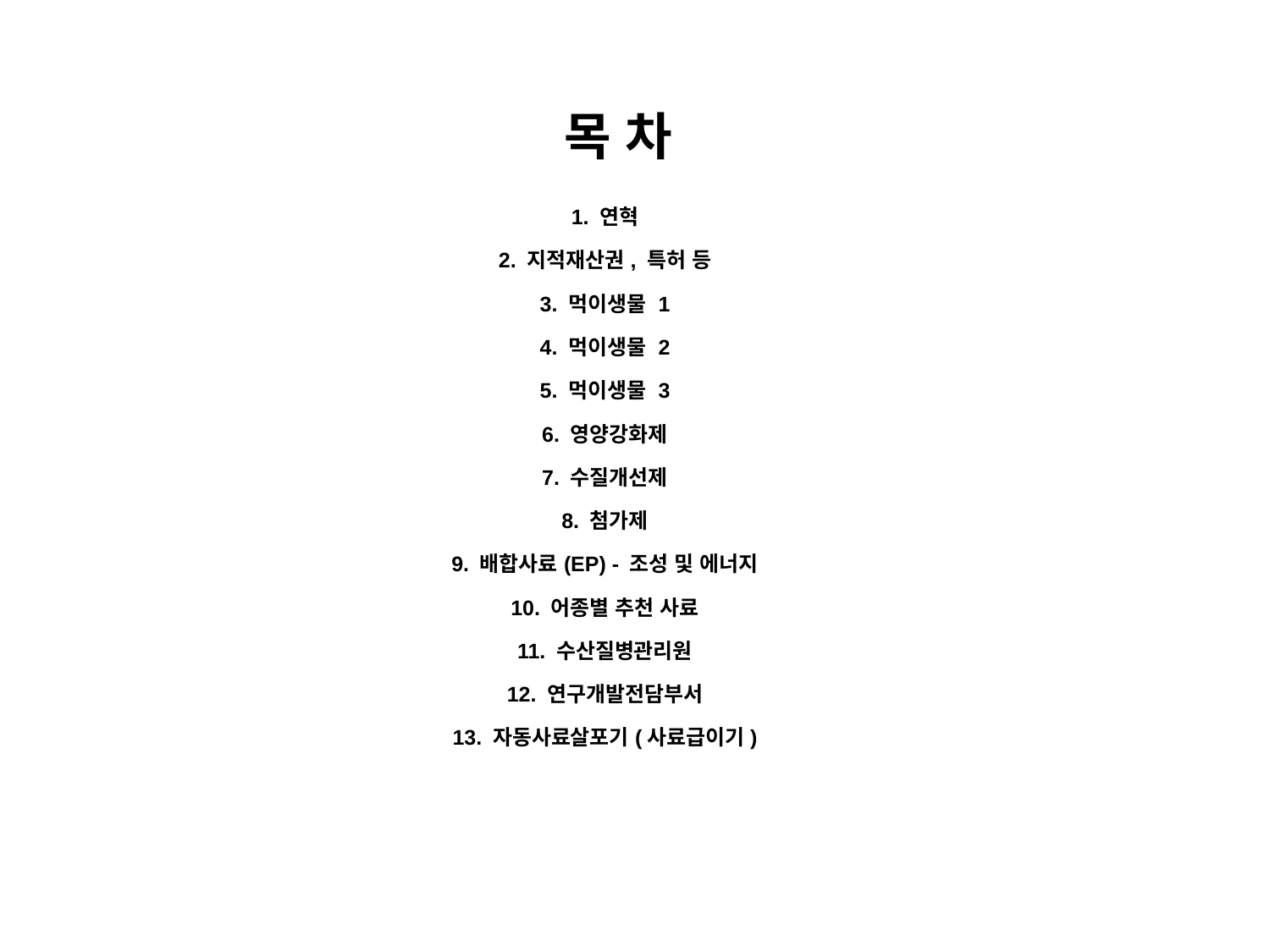

| 목 차 |
| --- |
| 1. 연혁 |
| --- |
| 2. 지적재산권, 특허 등 |
| 3. 먹이생물 1 |
| 4. 먹이생물 2 |
| 5. 먹이생물 3 |
| 6. 영양강화제 |
| 7. 수질개선제 |
| 8. 첨가제 |
| 9. 배합사료(EP) - 조성 및 에너지 |
| 10. 어종별 추천 사료 |
| 11. 수산질병관리원 |
| 12. 연구개발전담부서 |
| 13. 자동사료살포기(사료급이기) |